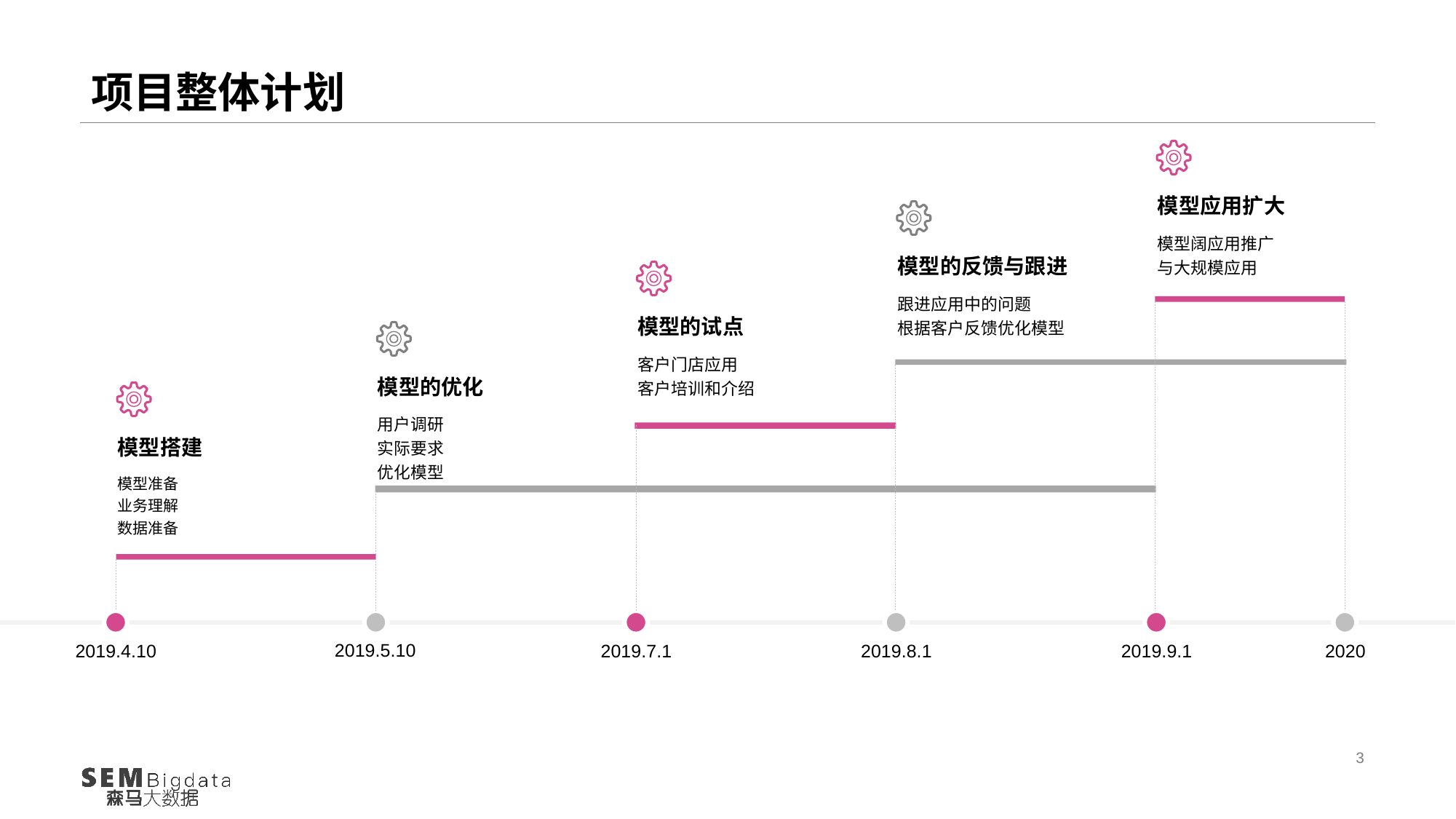

# 项目整体计划

模型应用扩大
模型阔应用推广
与大规模应用

模型的反馈与跟进
跟进应用中的问题
根据客户反馈优化模型

模型的试点
客户门店应用
客户培训和介绍

模型的优化
用户调研
实际要求
优化模型

模型搭建
模型准备
业务理解
数据准备

2019.5.10
2019.4.10
2019.7.1
2019.8.1
2019.9.1
2020
3